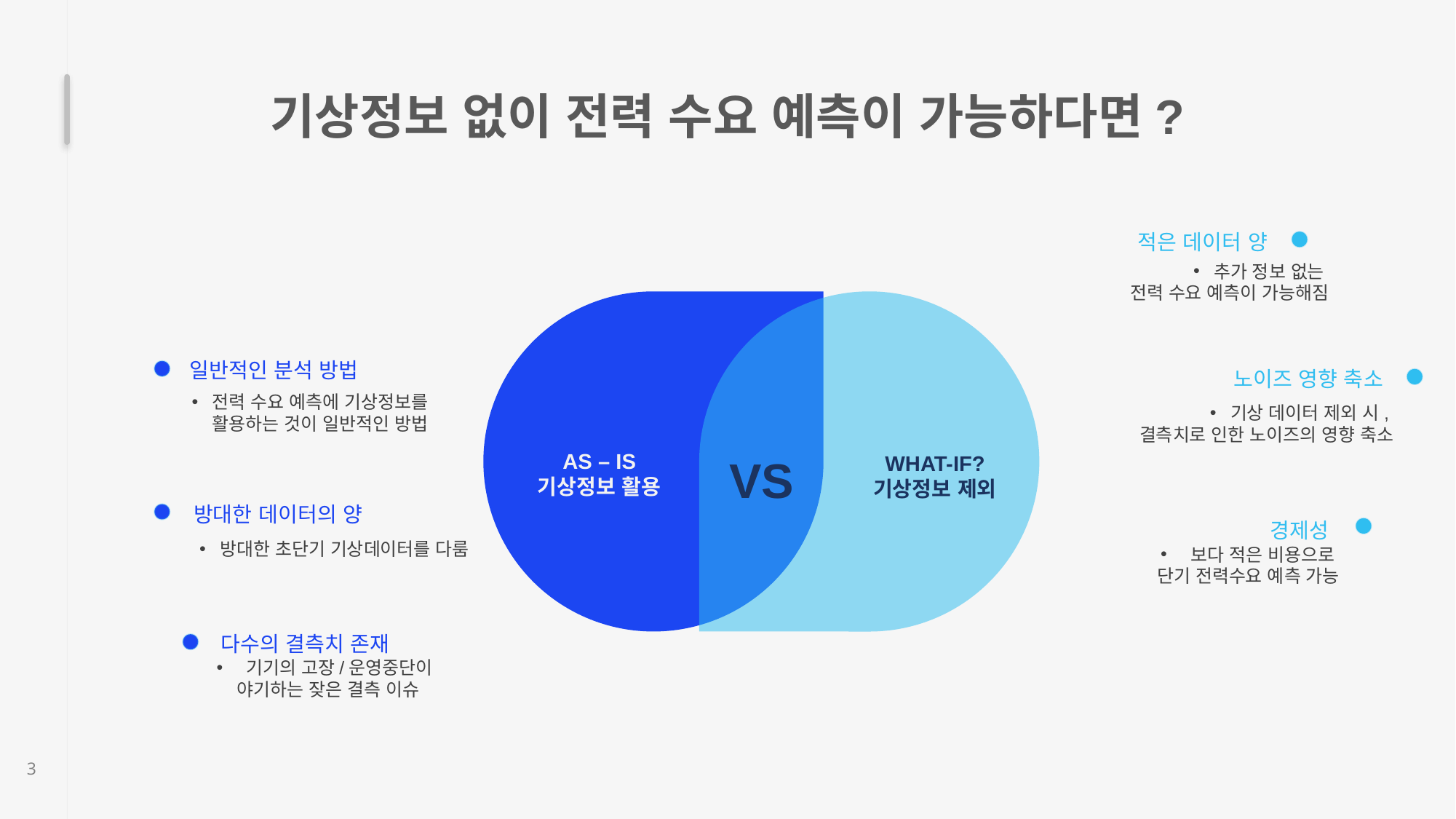

기상정보 없이 전력 수요 예측이 가능하다면?
적은 데이터 양

추가 정보 없는
전력 수요 예측이 가능해짐

일반적인 분석 방법
노이즈 영향 축소

전력 수요 예측에 기상정보를 활용하는 것이 일반적인 방법
기상 데이터 제외 시,
결측치로 인한 노이즈의 영향 축소
AS – IS
기상정보 활용
VS
WHAT-IF?
기상정보 제외
방대한 데이터의 양

경제성

방대한 초단기 기상데이터를 다룸
 보다 적은 비용으로
단기 전력수요 예측 가능
다수의 결측치 존재

 기기의 고장/운영중단이
야기하는 잦은 결측 이슈
3